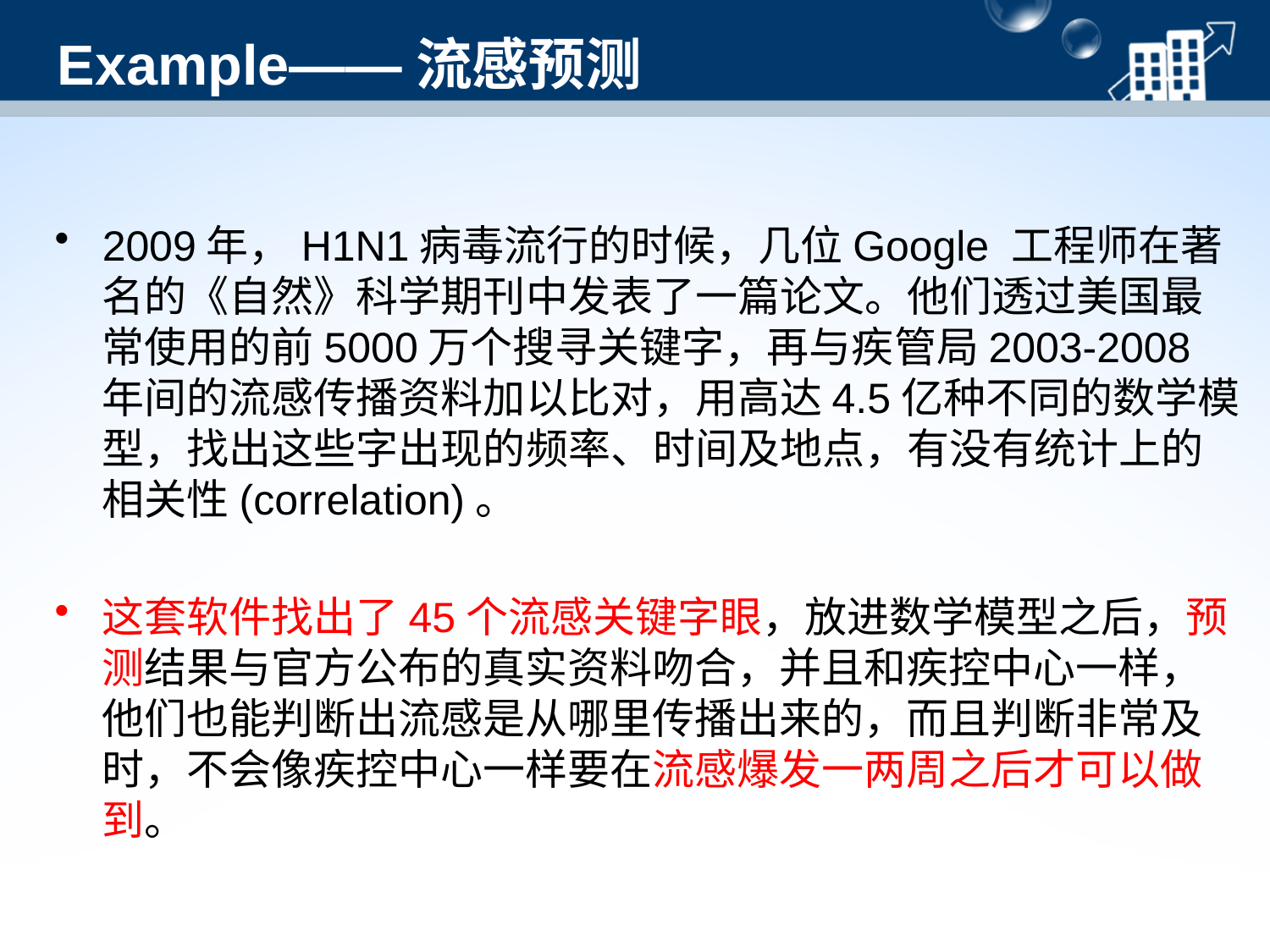

# Example——流感预测
2009年，H1N1病毒流行的时候，几位Google 工程师在著名的《自然》科学期刊中发表了一篇论文。他们透过美国最常使用的前5000万个搜寻关键字，再与疾管局2003-2008年间的流感传播资料加以比对，用高达4.5亿种不同的数学模型，找出这些字出现的频率、时间及地点，有没有统计上的相关性(correlation)。

这套软件找出了45个流感关键字眼，放进数学模型之后，预测结果与官方公布的真实资料吻合，并且和疾控中心一样，他们也能判断出流感是从哪里传播出来的，而且判断非常及时，不会像疾控中心一样要在流感爆发一两周之后才可以做到。